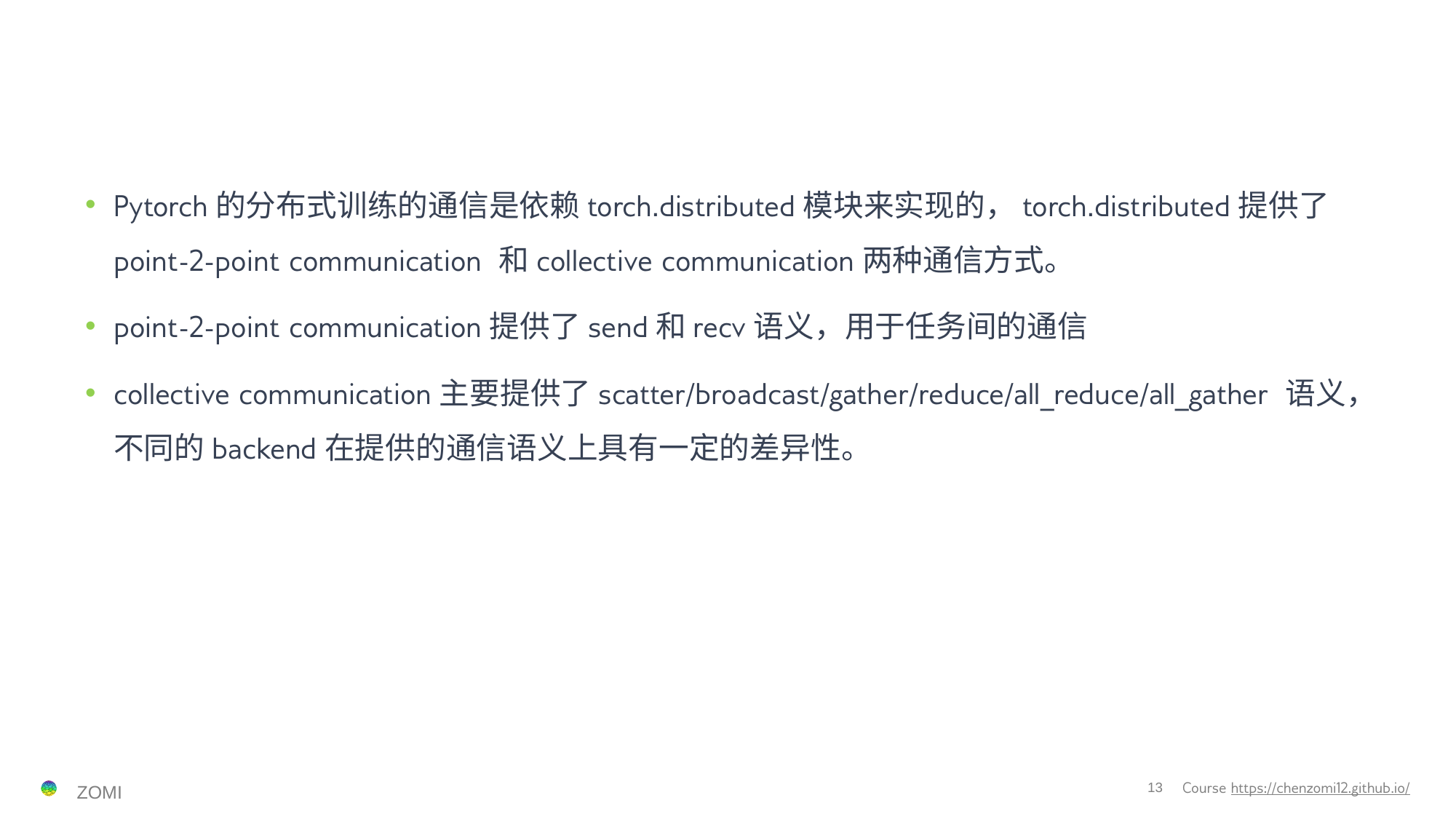

#
Pytorch的分布式训练的通信是依赖torch.distributed模块来实现的，torch.distributed提供了point-2-point communication 和collective communication两种通信方式。
point-2-point communication提供了send和recv语义，用于任务间的通信
collective communication主要提供了scatter/broadcast/gather/reduce/all_reduce/all_gather 语义，不同的backend在提供的通信语义上具有一定的差异性。